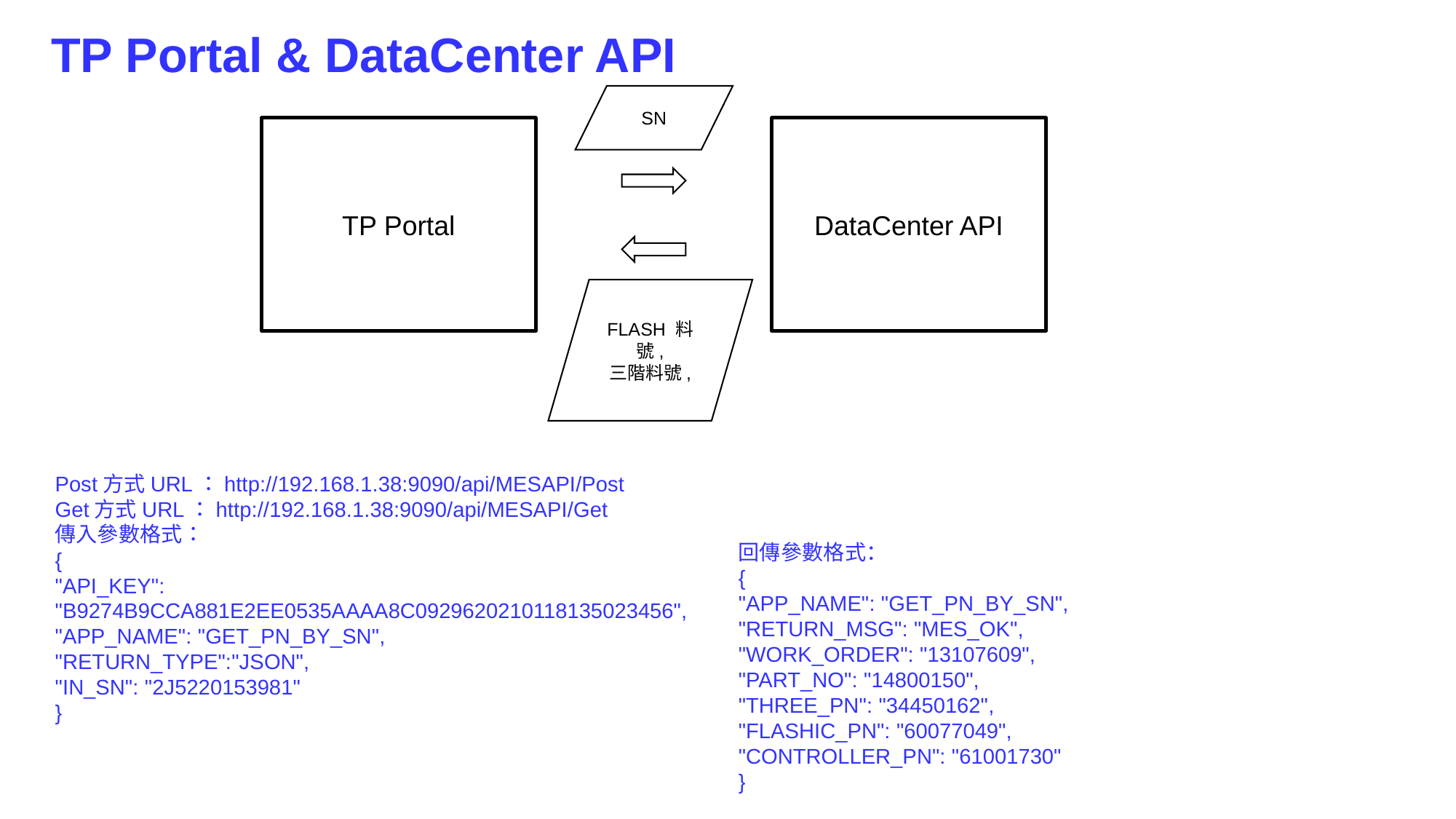

TP Portal & DataCenter API
SN

DataCenter API
TP Portal

FLASH 料號,
三階料號,
Post方式URL：http://192.168.1.38:9090/api/MESAPI/Post
Get方式URL：http://192.168.1.38:9090/api/MESAPI/Get
傳入參數格式：
{
"API_KEY": "B9274B9CCA881E2EE0535AAAA8C0929620210118135023456",
"APP_NAME": "GET_PN_BY_SN",
"RETURN_TYPE":"JSON",
"IN_SN": "2J5220153981"
}
回傳參數格式：
{
"APP_NAME": "GET_PN_BY_SN",
"RETURN_MSG": "MES_OK",
"WORK_ORDER": "13107609",
"PART_NO": "14800150",
"THREE_PN": "34450162",
"FLASHIC_PN": "60077049",
"CONTROLLER_PN": "61001730"
}